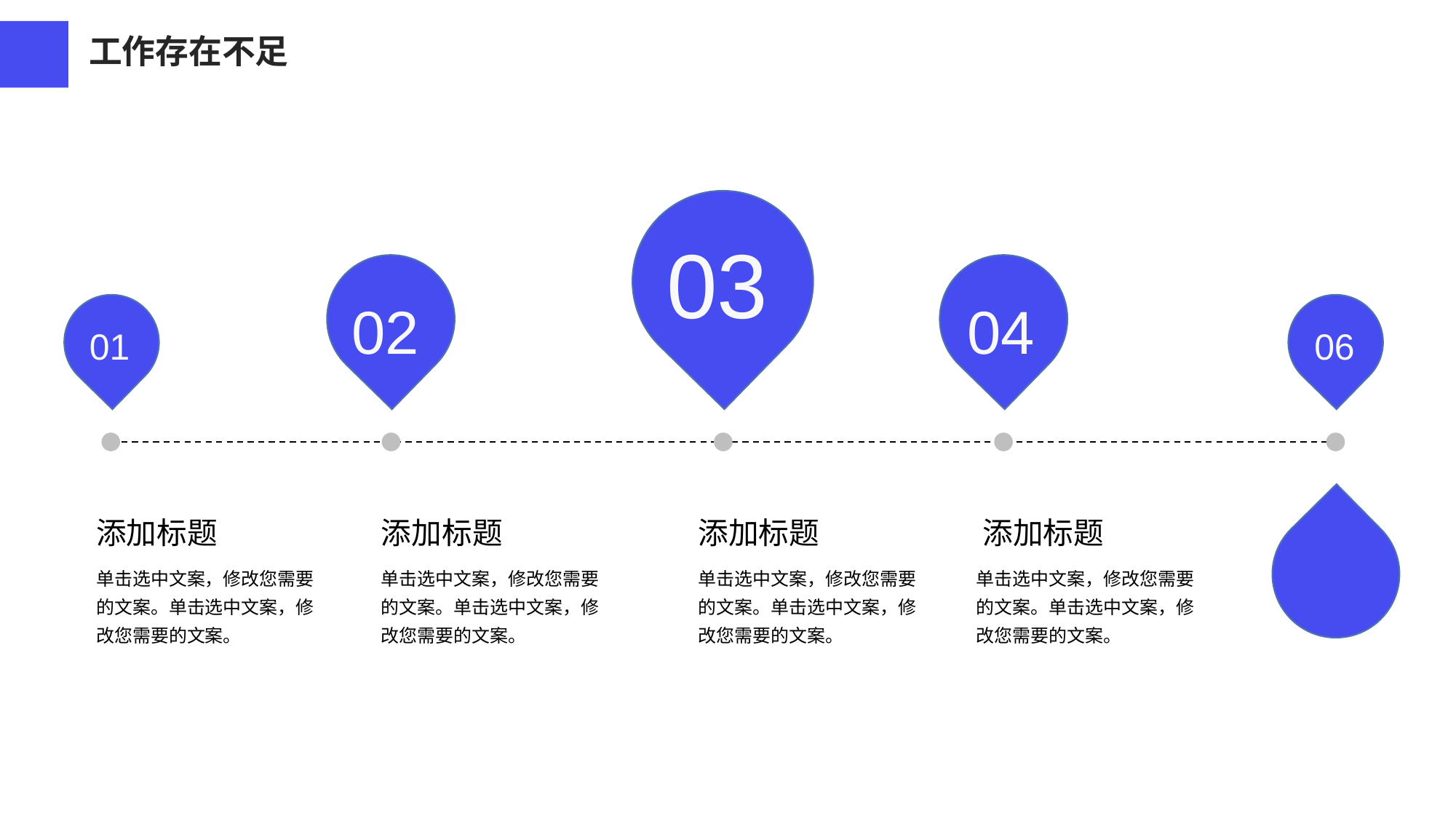

工作存在不足

03

02
04

01
06

添加标题
添加标题
添加标题
添加标题
单击选中文案，修改您需要的文案。单击选中文案，修改您需要的文案。
单击选中文案，修改您需要的文案。单击选中文案，修改您需要的文案。
单击选中文案，修改您需要的文案。单击选中文案，修改您需要的文案。
单击选中文案，修改您需要的文案。单击选中文案，修改您需要的文案。